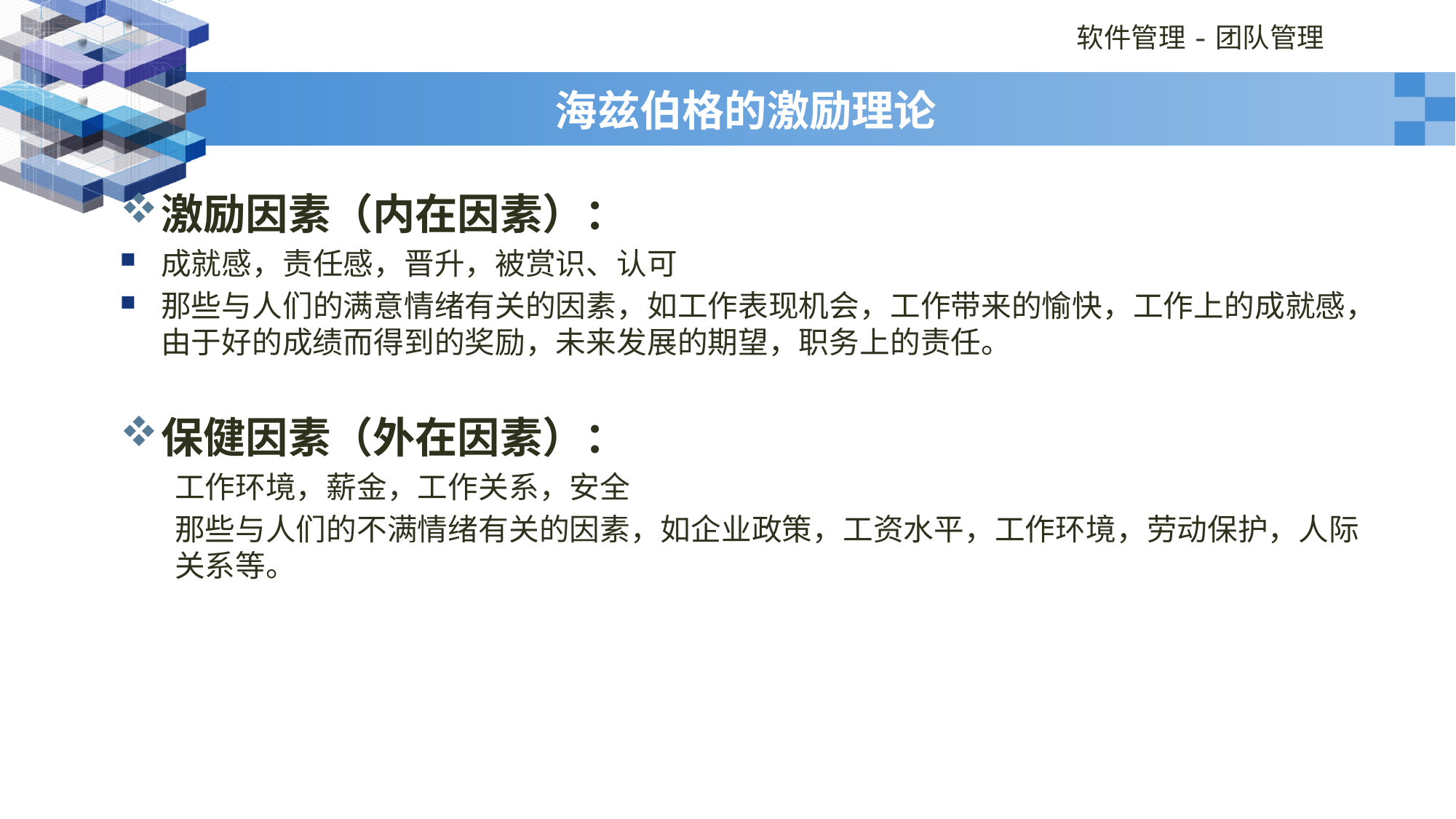

# 海兹伯格的激励理论
激励因素（内在因素）：
成就感，责任感，晋升，被赏识、认可
那些与人们的满意情绪有关的因素，如工作表现机会，工作带来的愉快，工作上的成就感，由于好的成绩而得到的奖励，未来发展的期望，职务上的责任。

保健因素（外在因素）：
工作环境，薪金，工作关系，安全
那些与人们的不满情绪有关的因素，如企业政策，工资水平，工作环境，劳动保护，人际关系等。